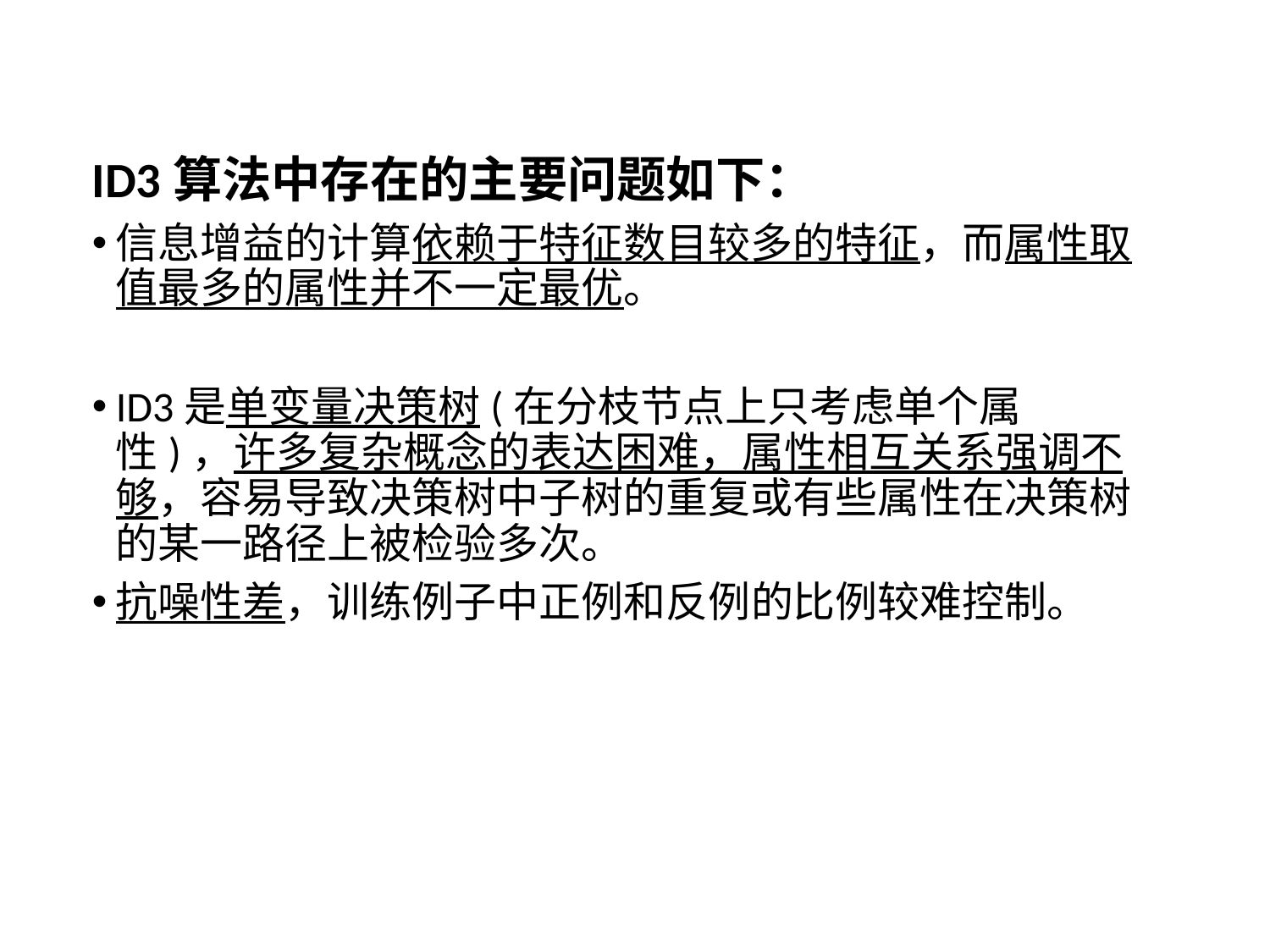

4.5典型算法

ID3算法中存在的主要问题如下：
信息增益的计算依赖于特征数目较多的特征，而属性取值最多的属性并不一定最优。

ID3是单变量决策树(在分枝节点上只考虑单个属性)，许多复杂概念的表达困难，属性相互关系强调不够，容易导致决策树中子树的重复或有些属性在决策树的某一路径上被检验多次。
抗噪性差，训练例子中正例和反例的比例较难控制。